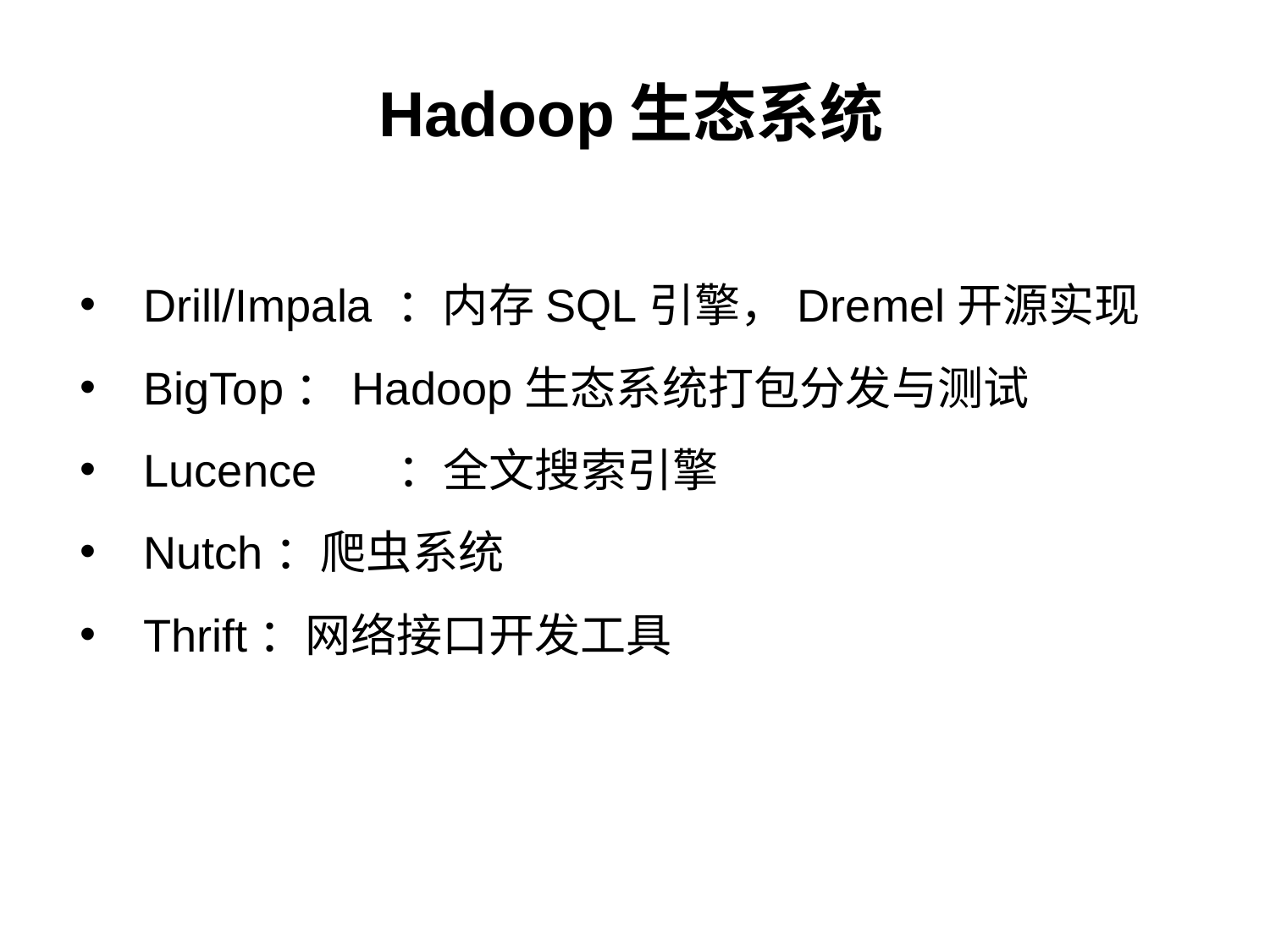

Hadoop生态系统
Drill/Impala ：内存SQL引擎，Dremel开源实现
BigTop：Hadoop生态系统打包分发与测试
Lucence	：全文搜索引擎
Nutch：爬虫系统
Thrift：网络接口开发工具